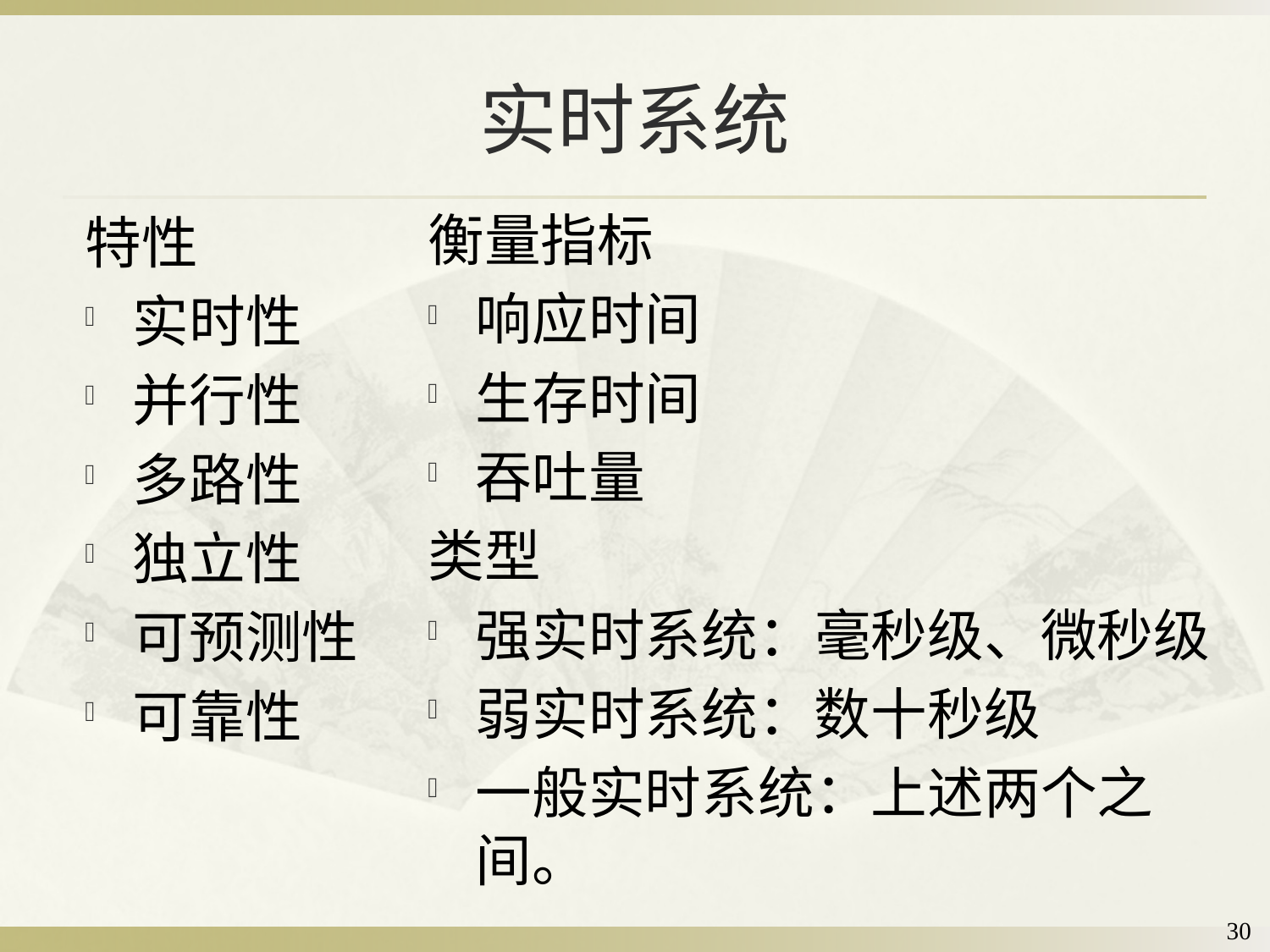

# 实时系统
衡量指标
响应时间
生存时间
吞吐量
类型
强实时系统：毫秒级、微秒级
弱实时系统：数十秒级
一般实时系统：上述两个之间。
特性
实时性
并行性
多路性
独立性
可预测性
可靠性